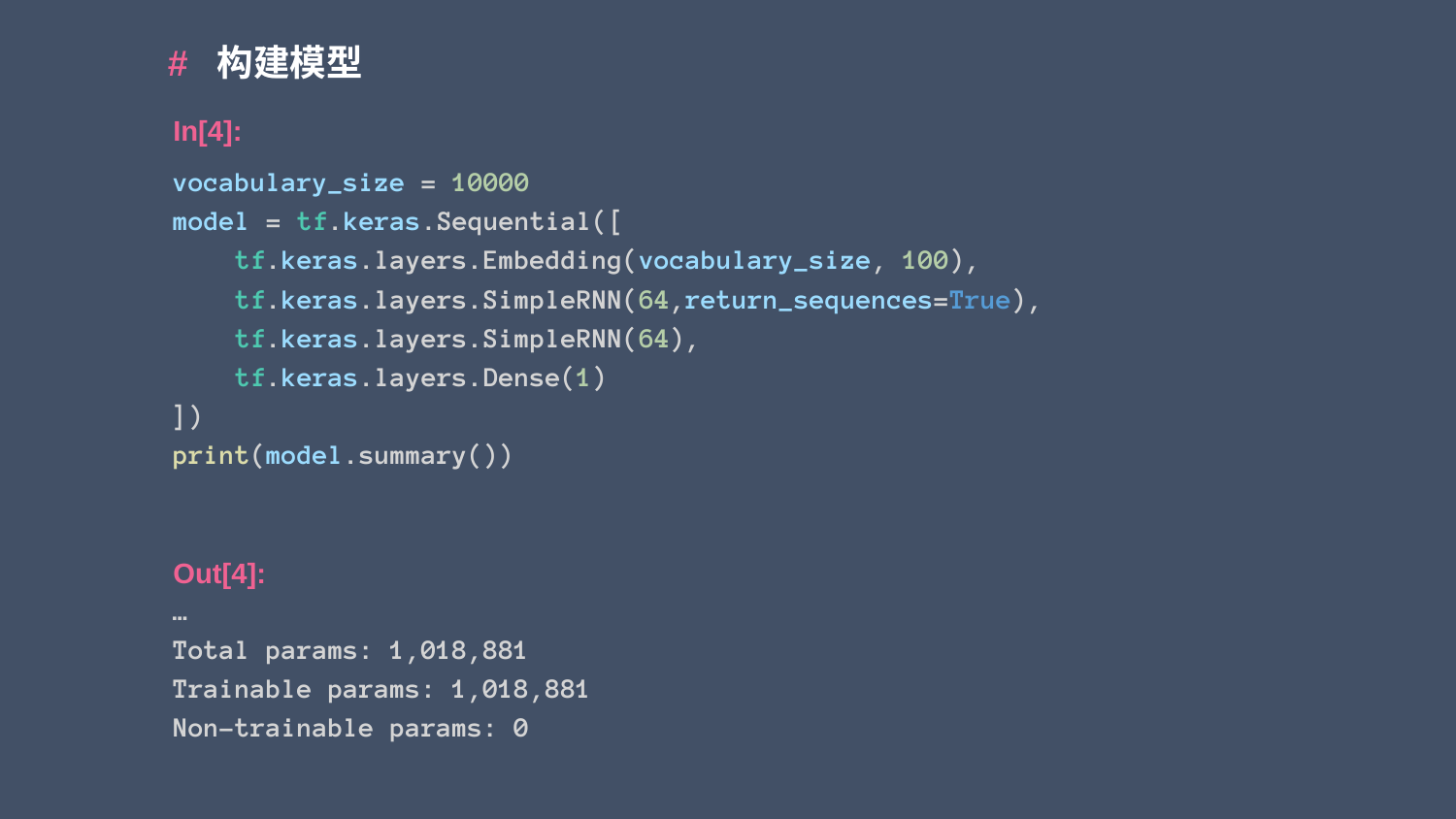

#  构建模型
In[4]:
vocabulary_size = 10000
model = tf.keras.Sequential([
    tf.keras.layers.Embedding(vocabulary_size, 100),
    tf.keras.layers.SimpleRNN(64,return_sequences=True),
    tf.keras.layers.SimpleRNN(64),
    tf.keras.layers.Dense(1)
])
print(model.summary())

…
Total params: 1,018,881
Trainable params: 1,018,881
Non-trainable params: 0

Out[4]: